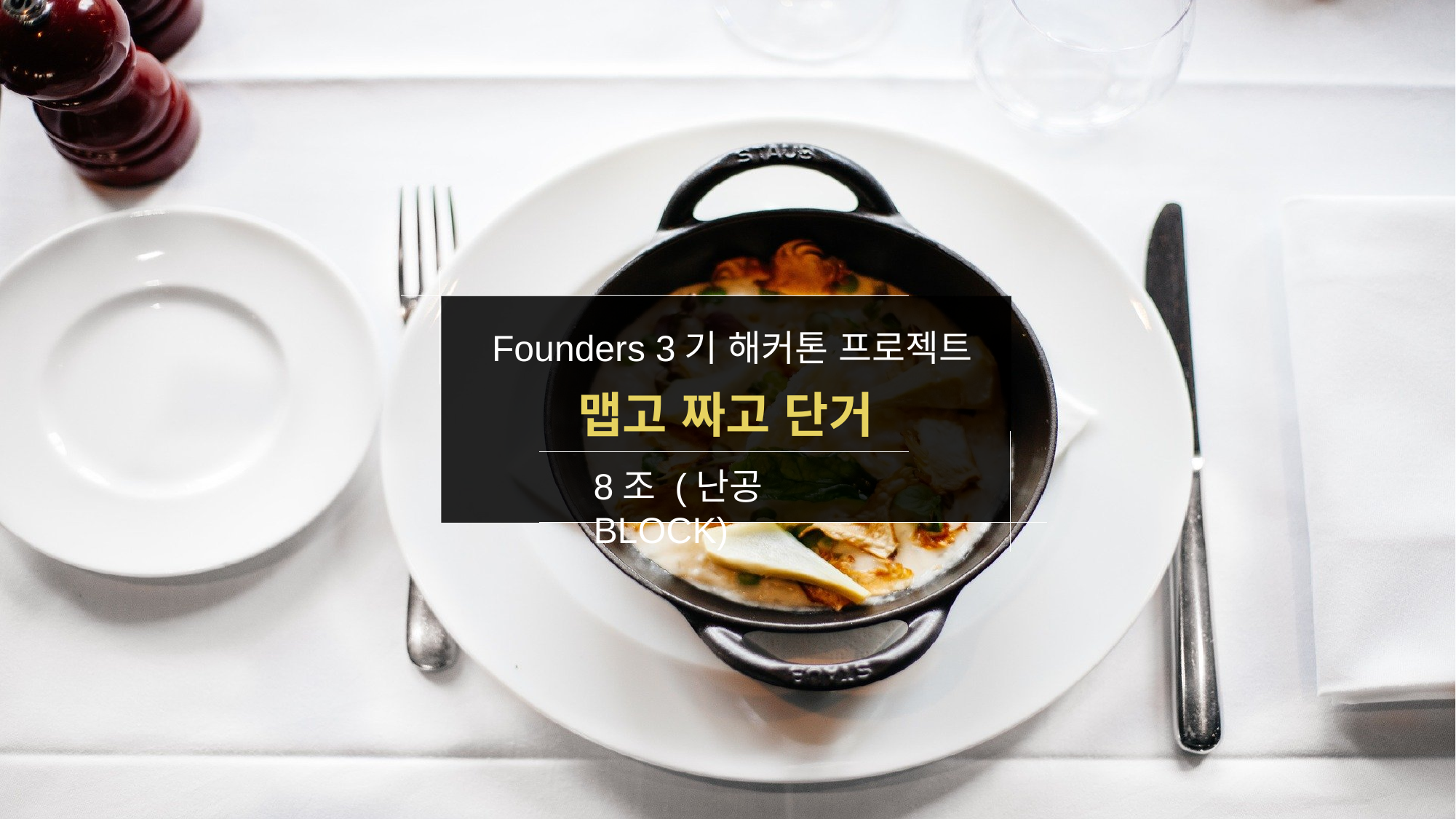

Founders 3기 해커톤 프로젝트
맵고 짜고 단거
8조 (난공BLOCK)